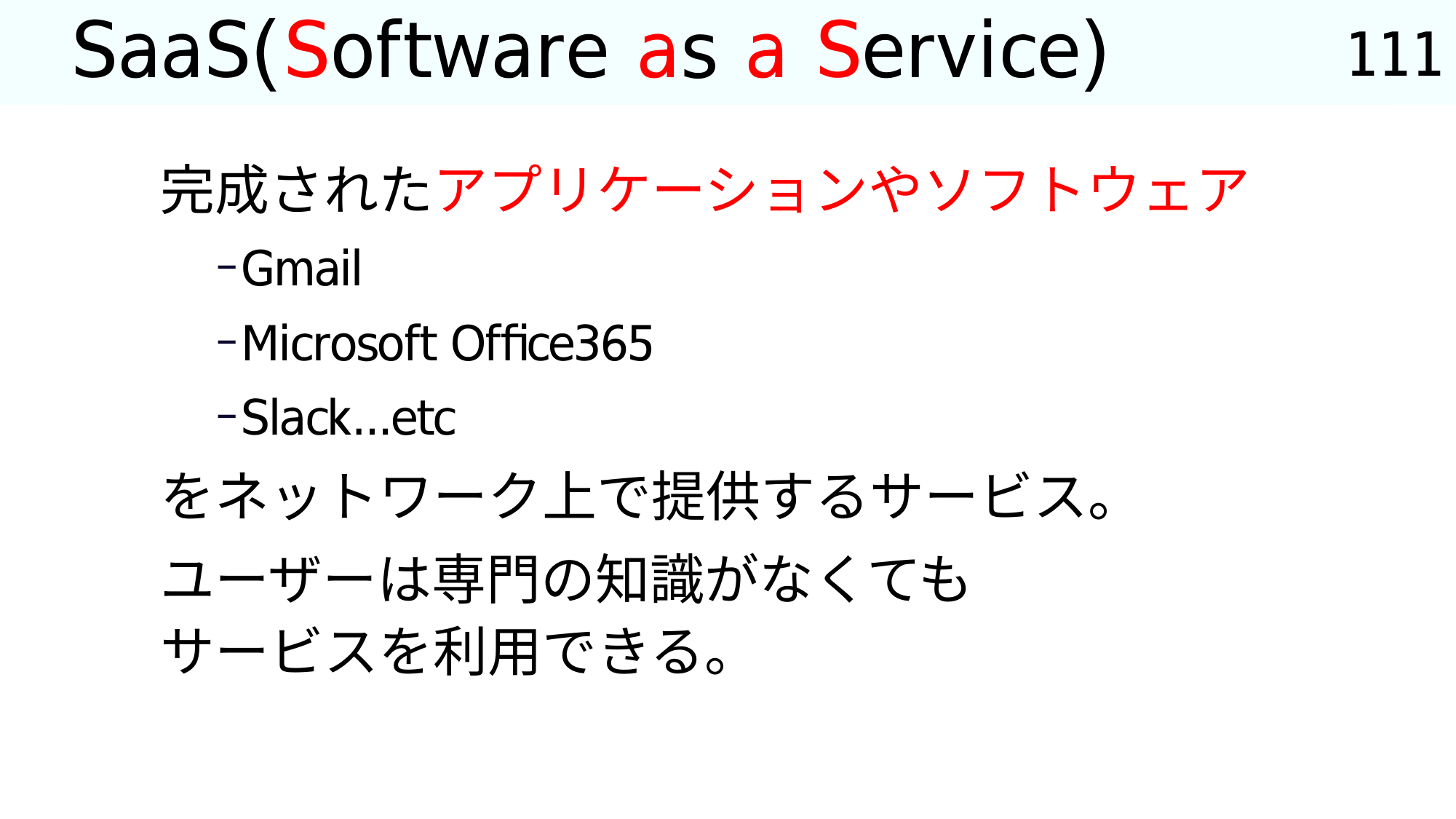

111
# SaaS(Software as a Service)
完成されたアプリケーションやソフトウェア
Gmail
Microsoft Office365
Slack…etc
をネットワーク上で提供するサービス。
ユーザーは専門の知識がなくても
サービスを利用できる。